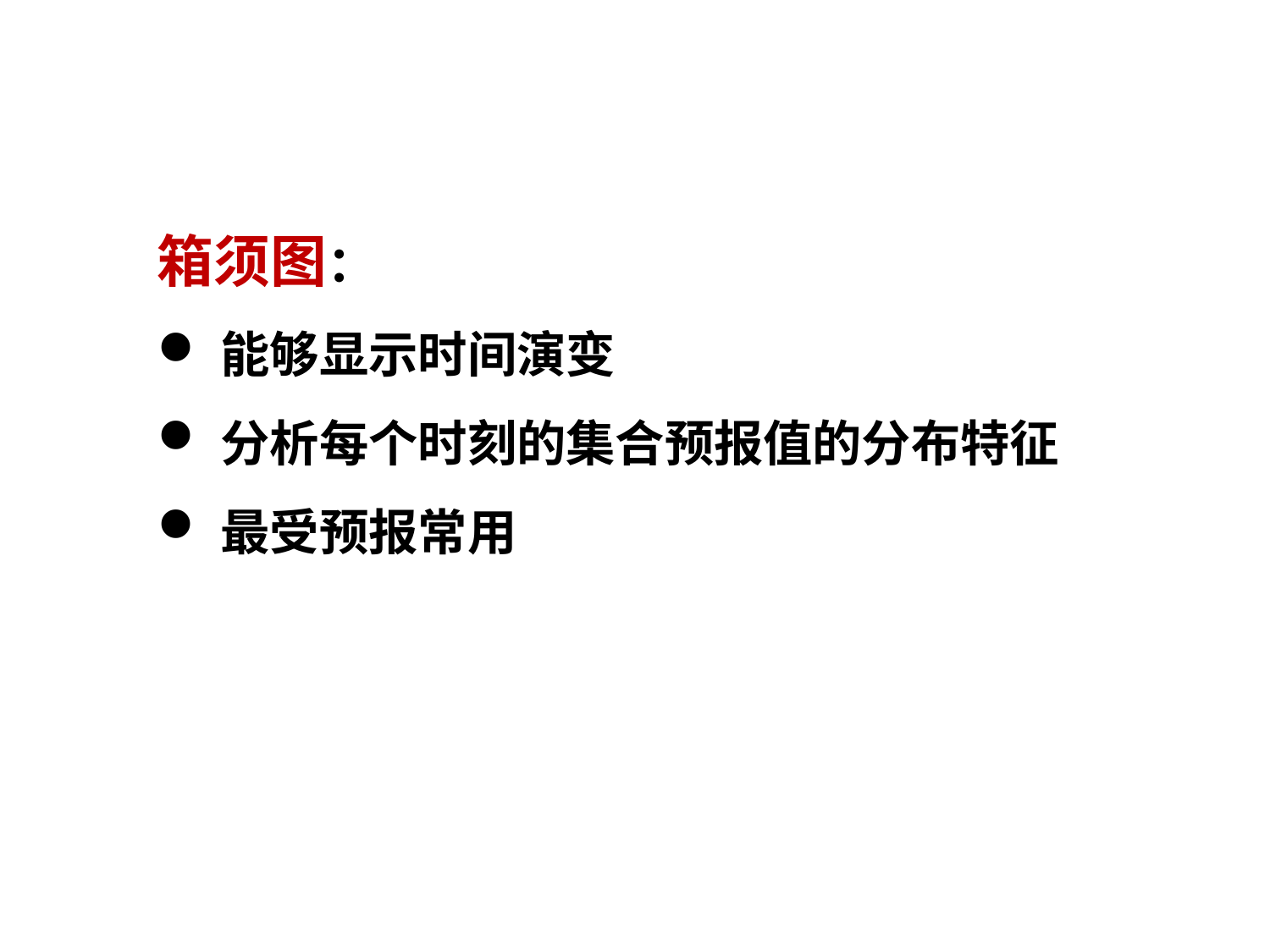

箱须图：
能够显示时间演变
分析每个时刻的集合预报值的分布特征
最受预报常用